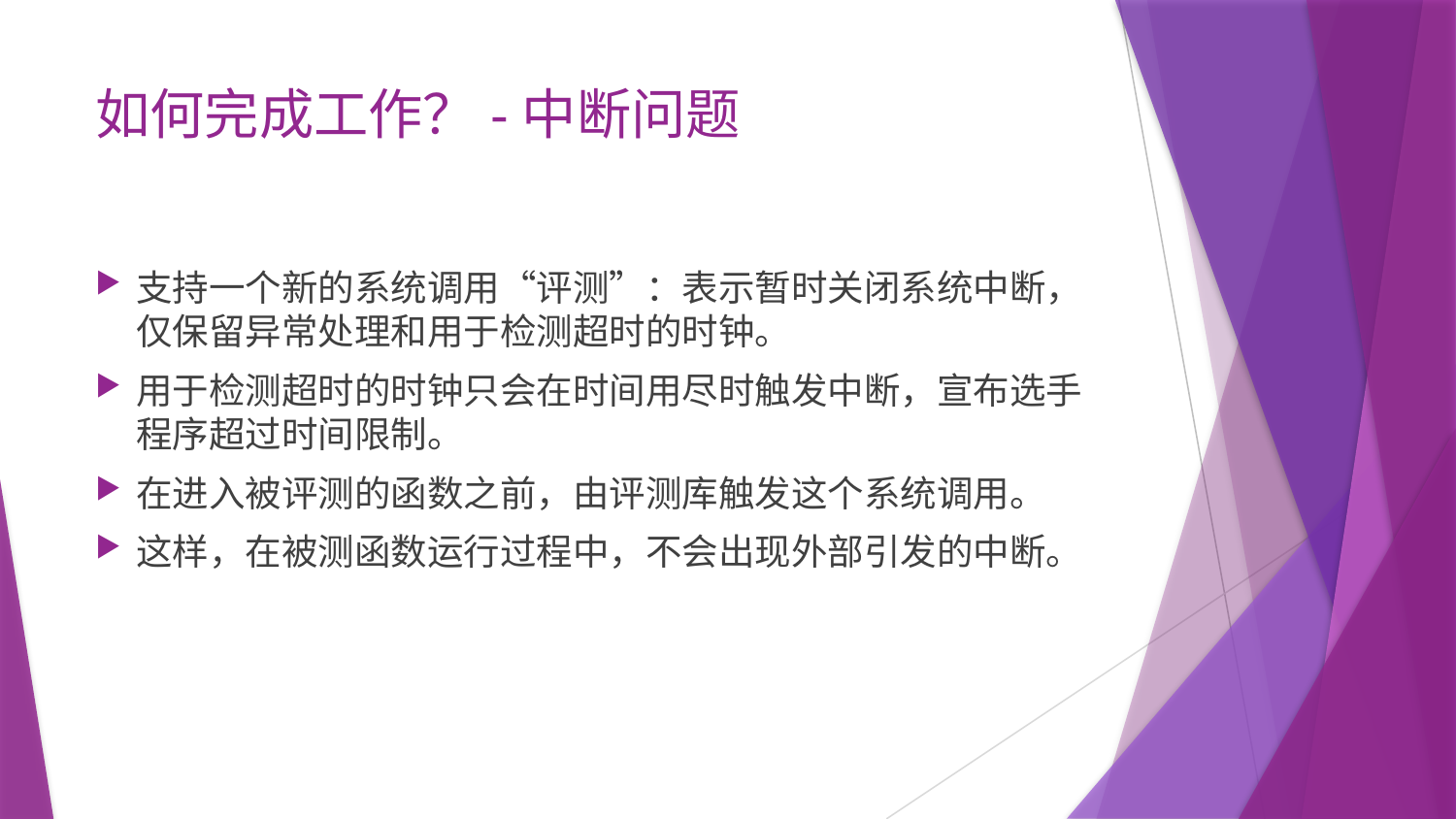

# 如何完成工作？-中断问题
支持一个新的系统调用“评测”：表示暂时关闭系统中断，仅保留异常处理和用于检测超时的时钟。
用于检测超时的时钟只会在时间用尽时触发中断，宣布选手程序超过时间限制。
在进入被评测的函数之前，由评测库触发这个系统调用。
这样，在被测函数运行过程中，不会出现外部引发的中断。